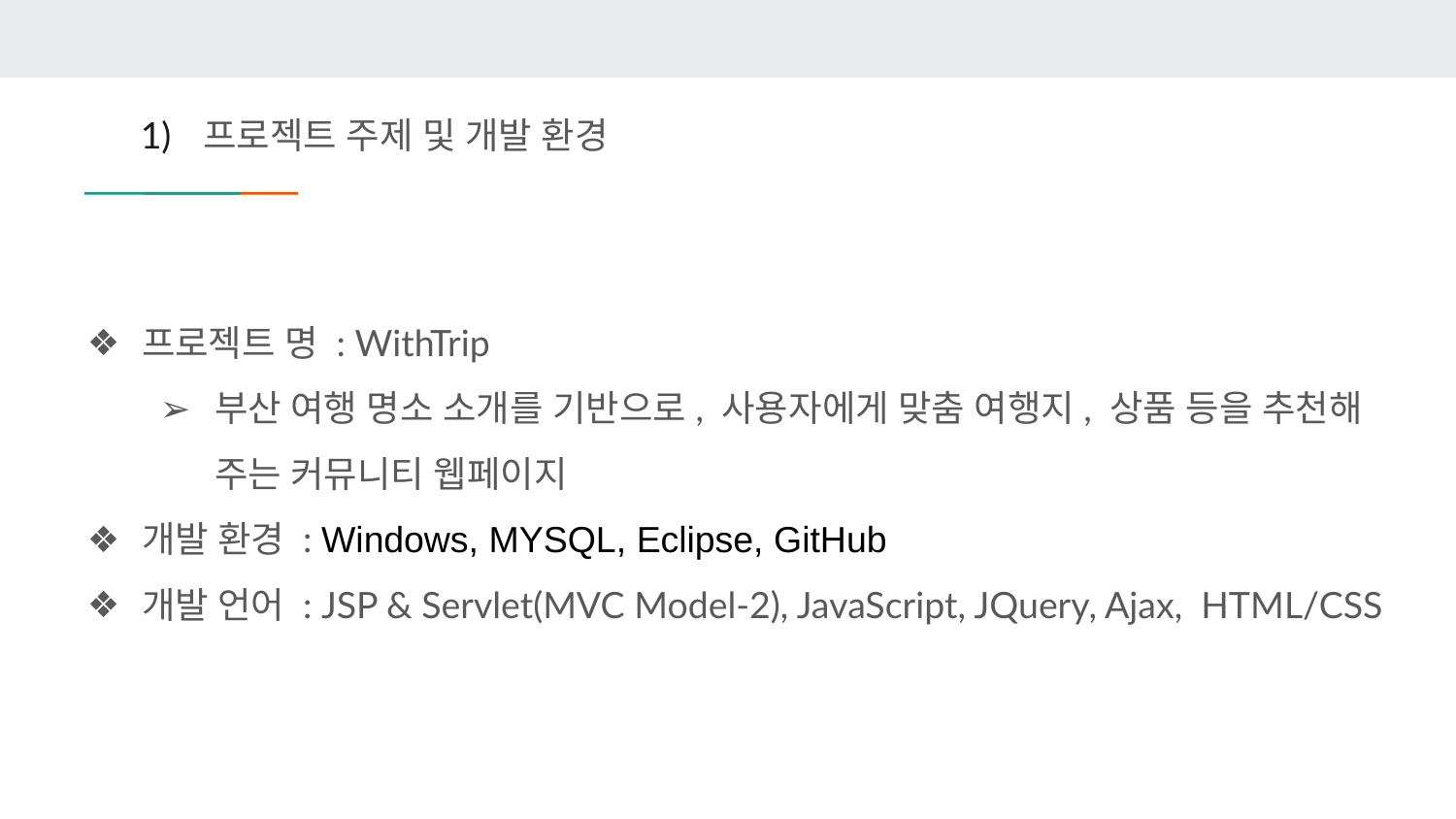

# 프로젝트 주제 및 개발 환경
프로젝트 명 : WithTrip
부산 여행 명소 소개를 기반으로, 사용자에게 맞춤 여행지, 상품 등을 추천해 주는 커뮤니티 웹페이지
개발 환경 : Windows, MYSQL, Eclipse, GitHub
개발 언어 : JSP & Servlet(MVC Model-2), JavaScript, JQuery, Ajax,  HTML/CSS